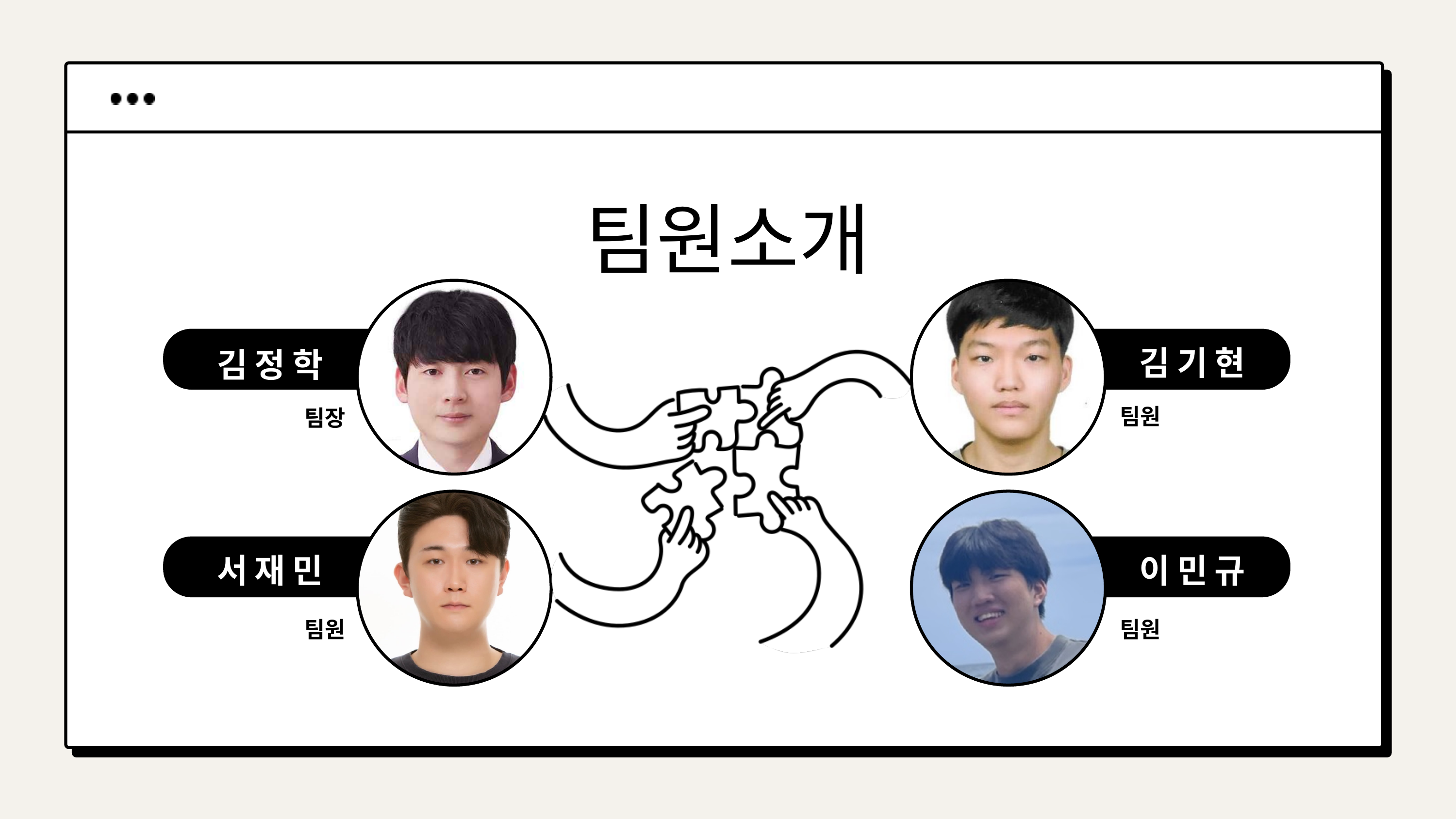

팀원소개

김정학
팀장

김기현

팀원

서재민
이민규
팀원
팀원